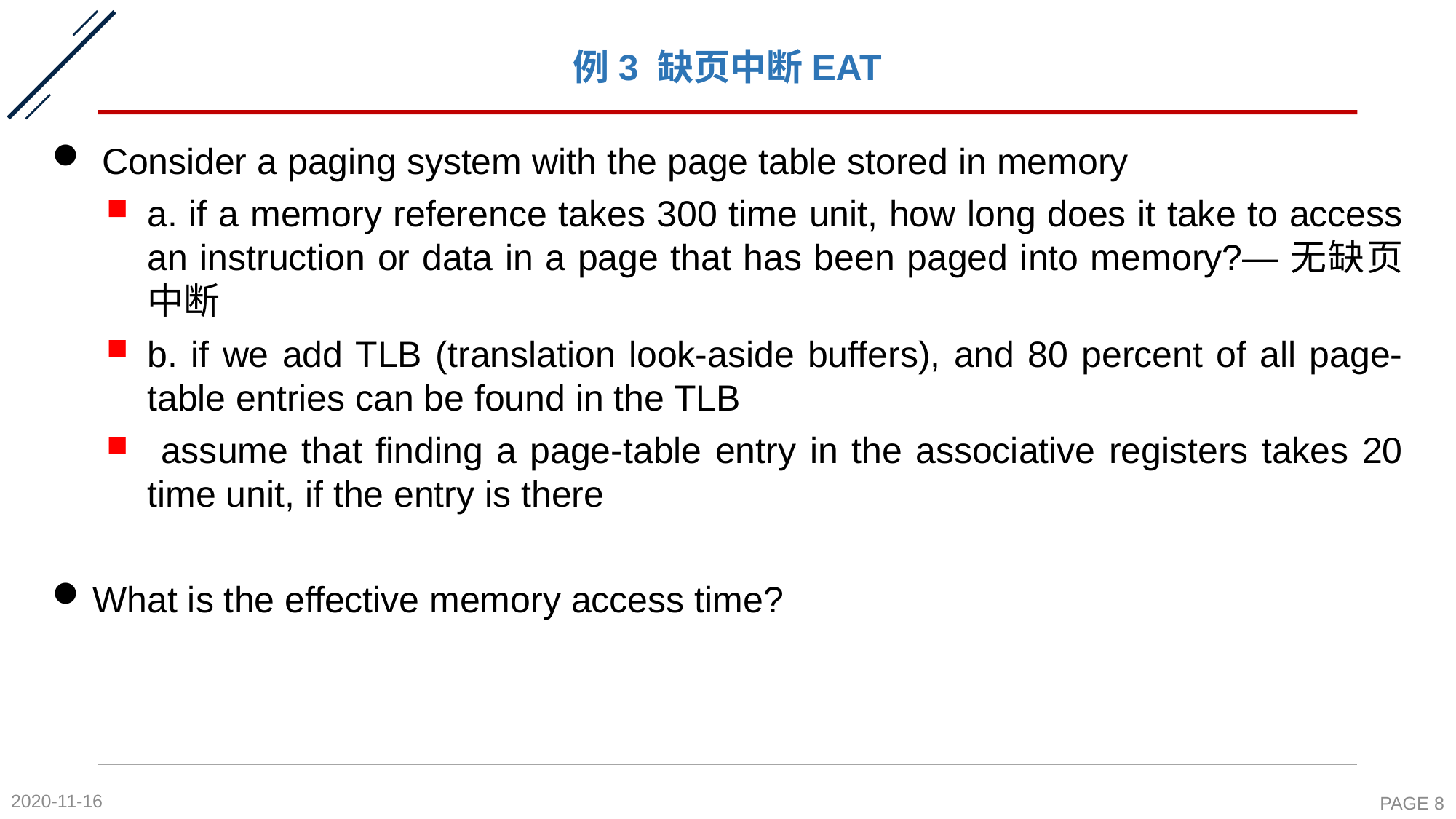

# 例3 缺页中断EAT

 Consider a paging system with the page table stored in memory
a. if a memory reference takes 300 time unit, how long does it take to access an instruction or data in a page that has been paged into memory?—无缺页中断
b. if we add TLB (translation look-aside buffers), and 80 percent of all page-table entries can be found in the TLB
 assume that finding a page-table entry in the associative registers takes 20 time unit, if the entry is there

What is the effective memory access time?

2020-11-16
PAGE 8